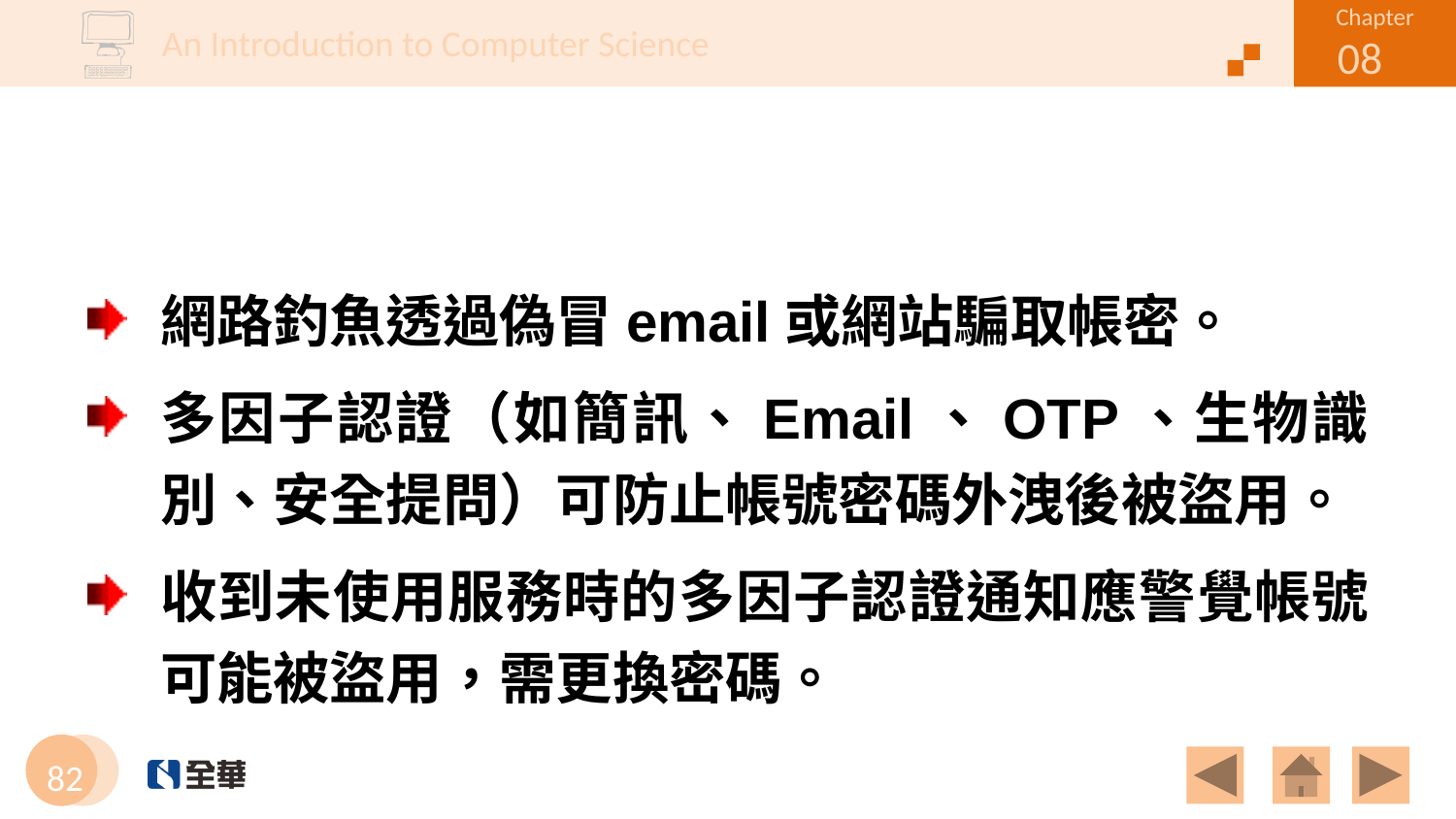

#
網路釣魚透過偽冒email或網站騙取帳密。
多因子認證（如簡訊、Email、OTP、生物識別、安全提問）可防止帳號密碼外洩後被盜用。
收到未使用服務時的多因子認證通知應警覺帳號可能被盜用，需更換密碼。